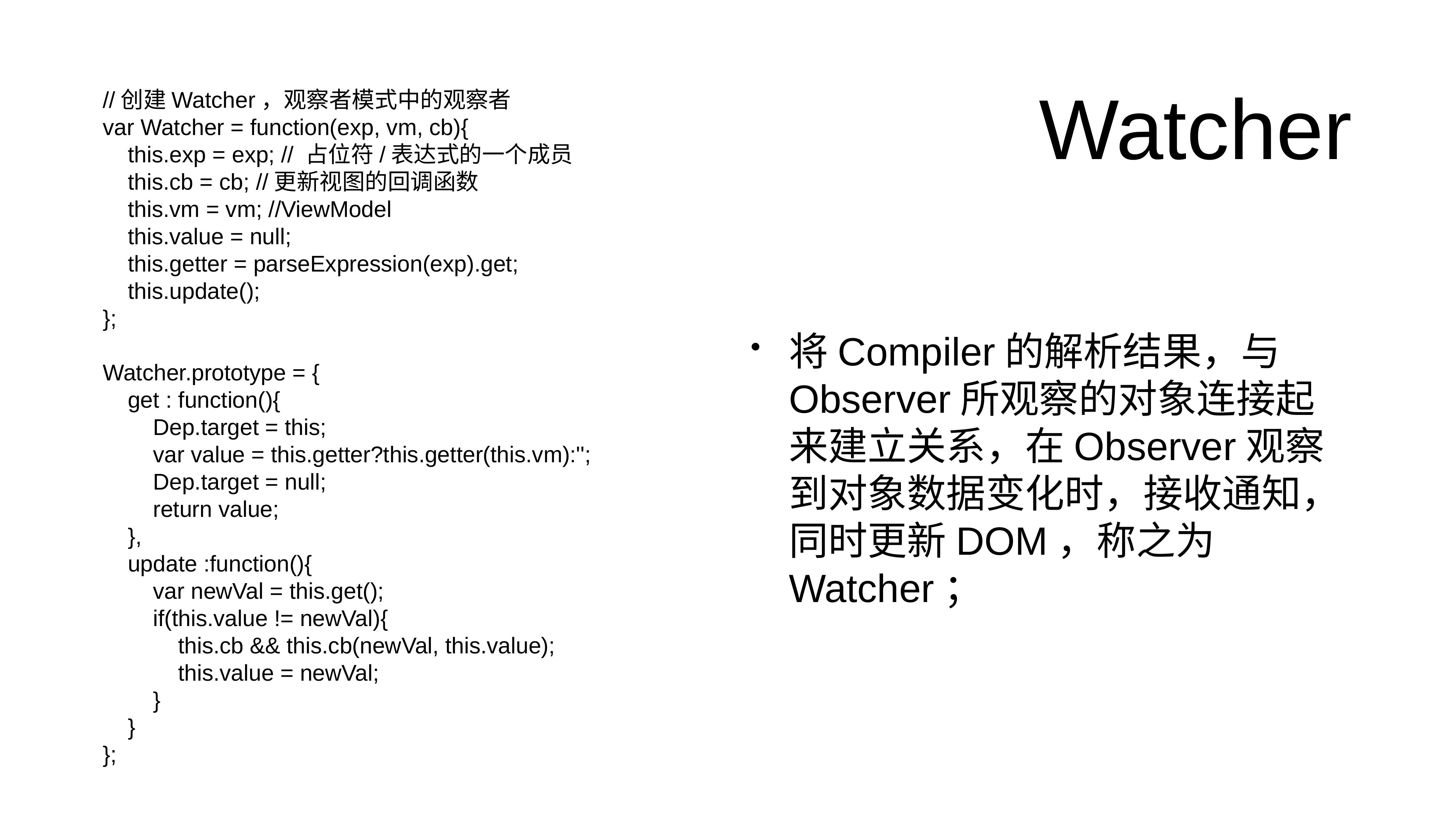

# Watcher
//创建Watcher，观察者模式中的观察者
var Watcher = function(exp, vm, cb){
    this.exp = exp; // 占位符/表达式的一个成员
    this.cb = cb; //更新视图的回调函数
    this.vm = vm; //ViewModel
    this.value = null;
    this.getter = parseExpression(exp).get;
    this.update();
};

Watcher.prototype = {
    get : function(){
        Dep.target = this;
        var value = this.getter?this.getter(this.vm):'';
        Dep.target = null;
        return value;
    },
    update :function(){
        var newVal = this.get();
        if(this.value != newVal){
            this.cb && this.cb(newVal, this.value);
            this.value = newVal;
        }
    }
};
将Compiler的解析结果，与Observer所观察的对象连接起来建立关系，在Observer观察到对象数据变化时，接收通知，同时更新DOM，称之为Watcher；